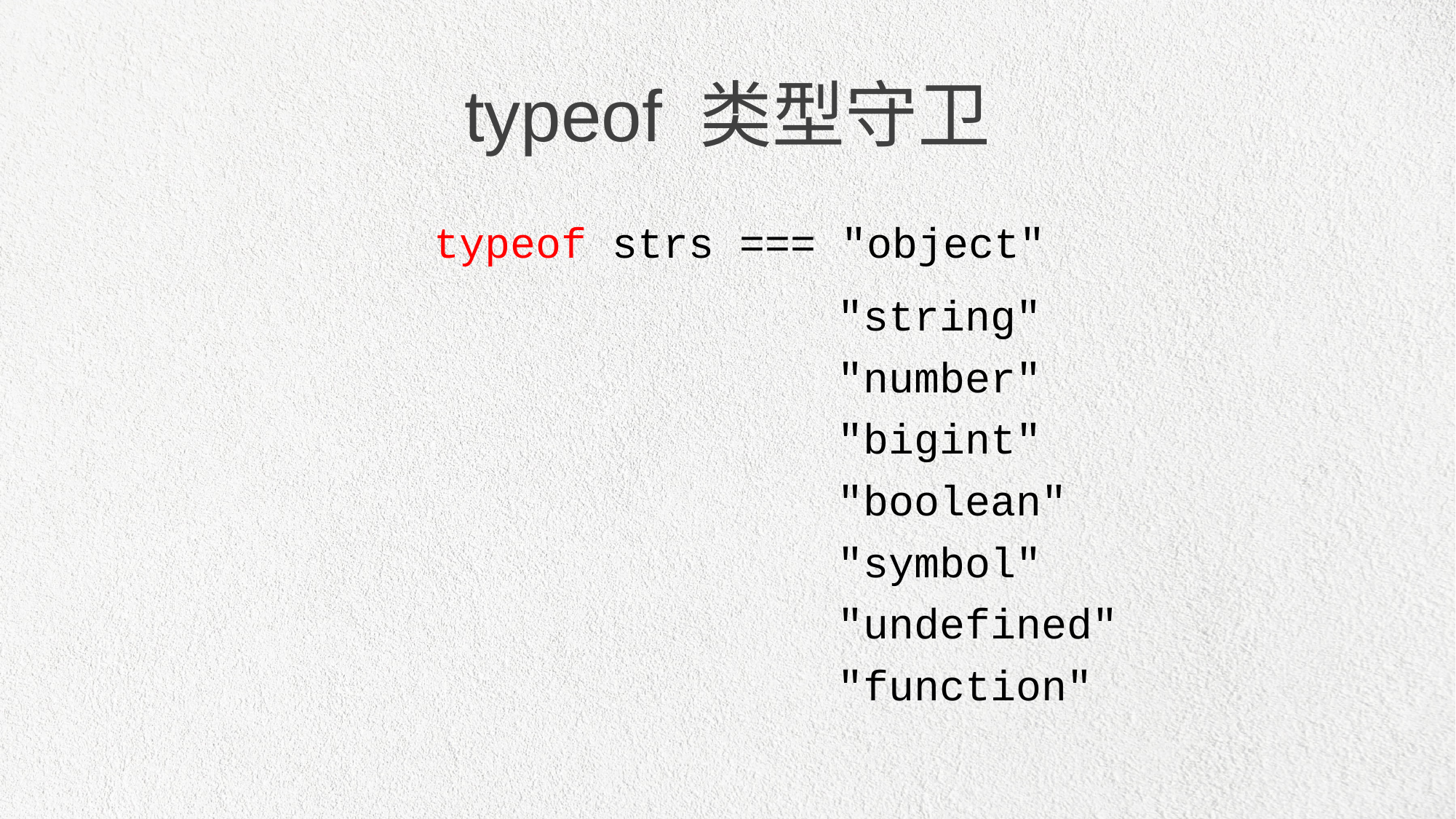

typeof 类型守卫
typeof strs === "object"
"string"
"number"
"bigint"
"boolean"
"symbol"
"undefined"
"function"